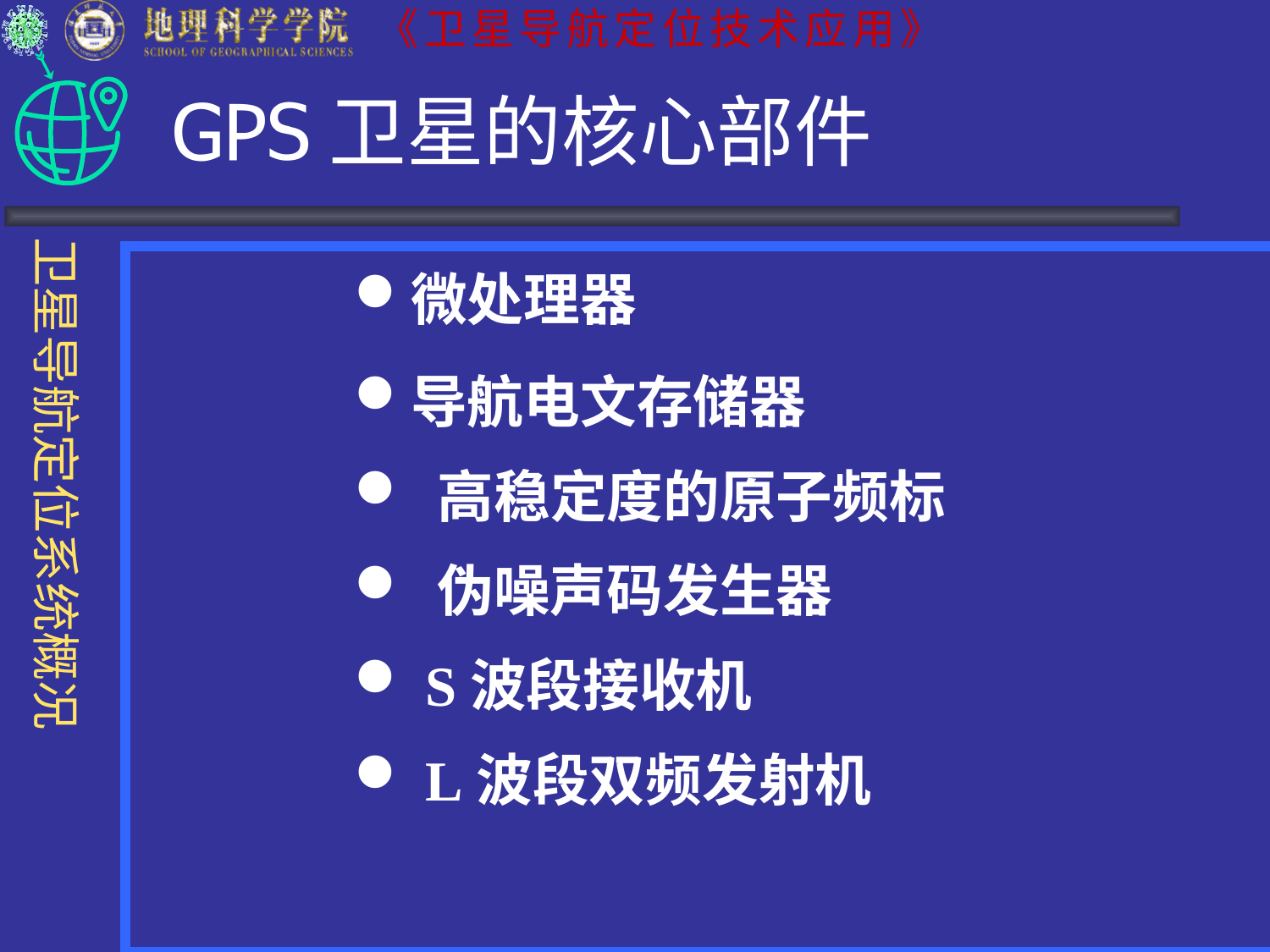

# GPS卫星的核心部件

微处理器
导航电文存储器
 高稳定度的原子频标
 伪噪声码发生器
 S波段接收机
 L波段双频发射机